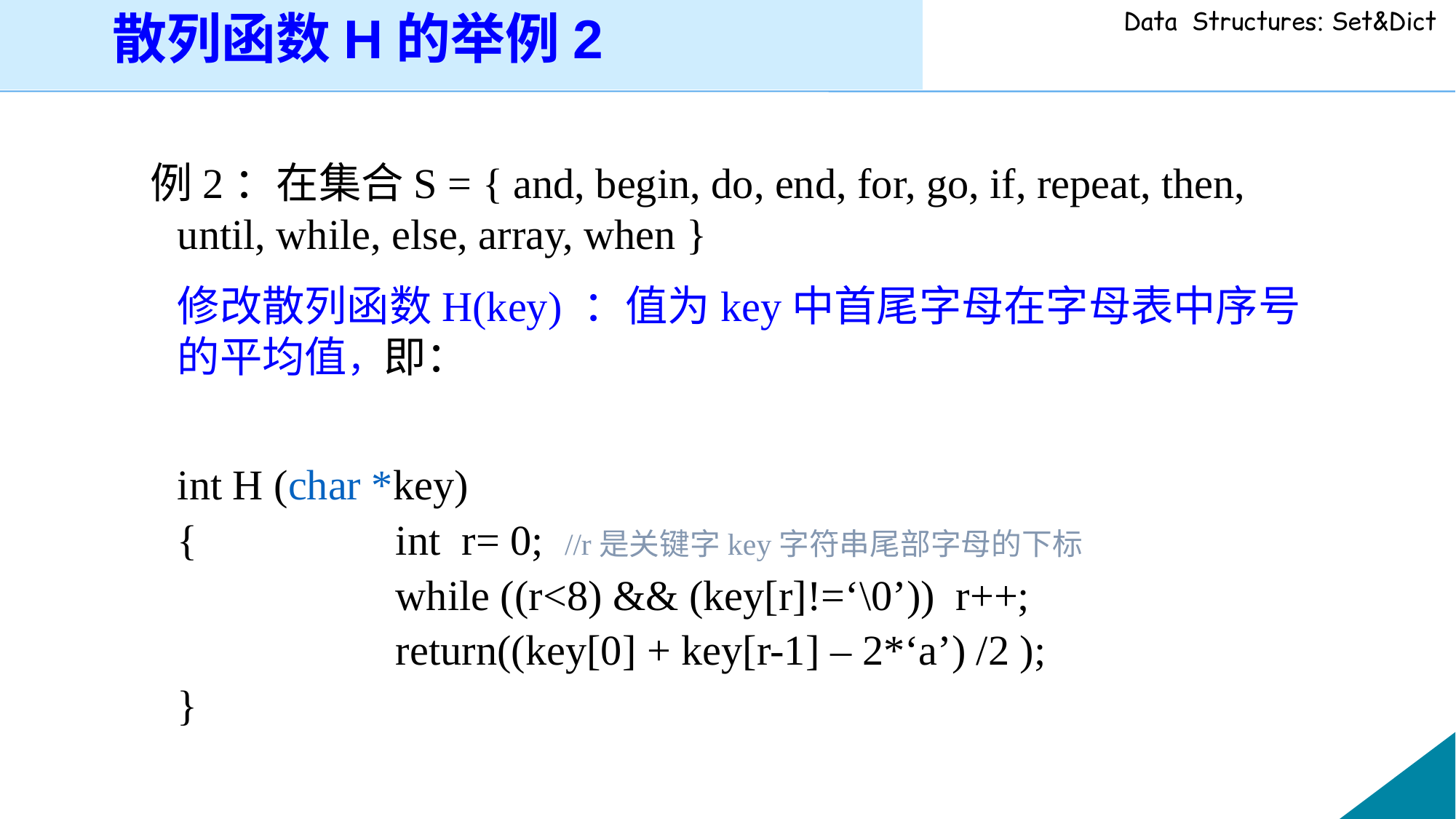

散列函数H的举例2

例2：在集合S = { and, begin, do, end, for, go, if, repeat, then, until, while, else, array, when }
	修改散列函数H(key) ：值为key中首尾字母在字母表中序号的平均值，即：

	int H (char *key)
	{ 		int  r= 0;  //r是关键字key字符串尾部字母的下标
   		while ((r<8) && (key[r]!=‘\0’))  r++;
   		return((key[0] + key[r-1] – 2*‘a’) /2 );
	}